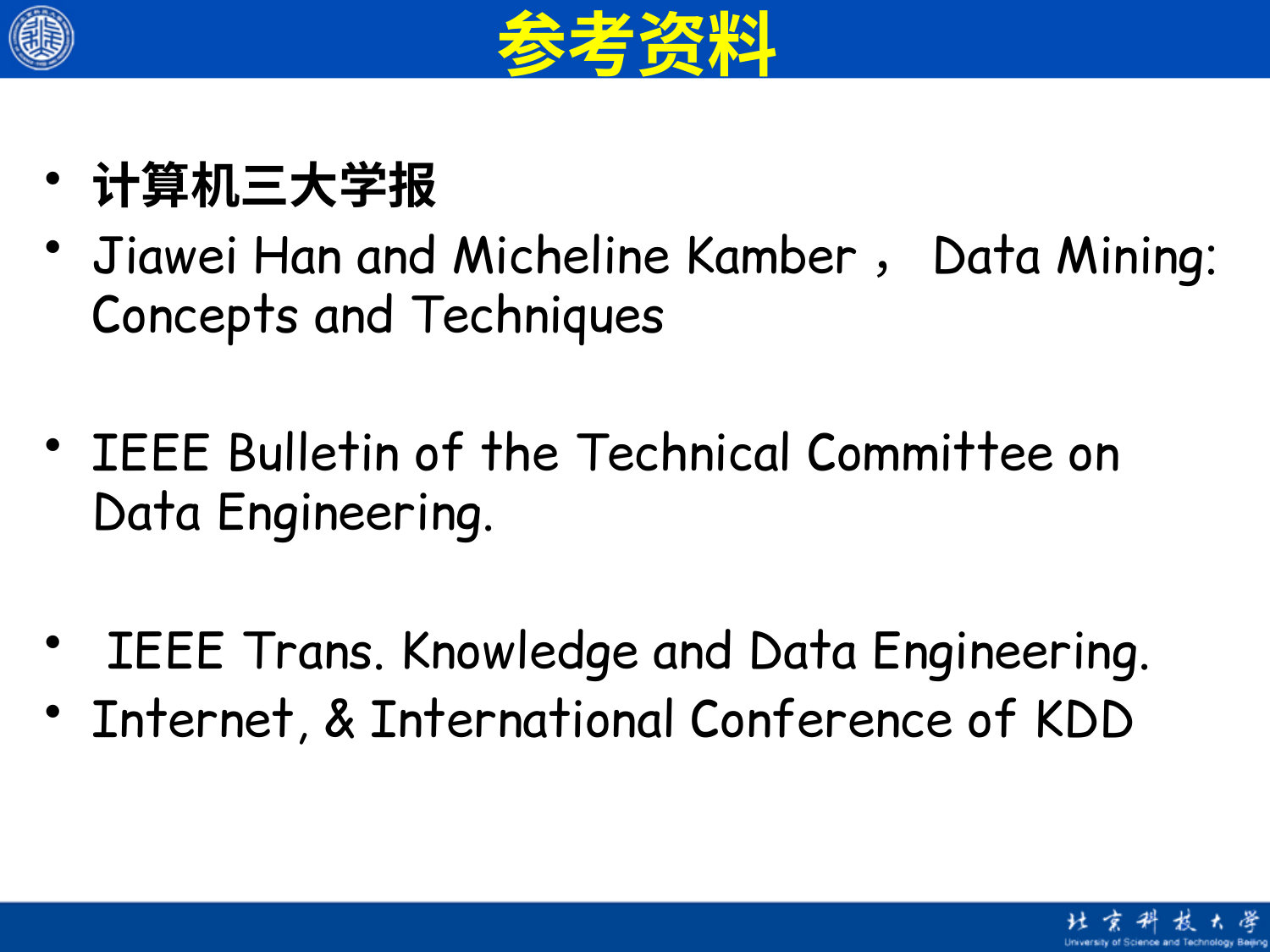

# 参考资料
计算机三大学报
Jiawei Han and Micheline Kamber，Data Mining: Concepts and Techniques

IEEE Bulletin of the Technical Committee on Data Engineering.

 IEEE Trans. Knowledge and Data Engineering.
Internet, & International Conference of KDD